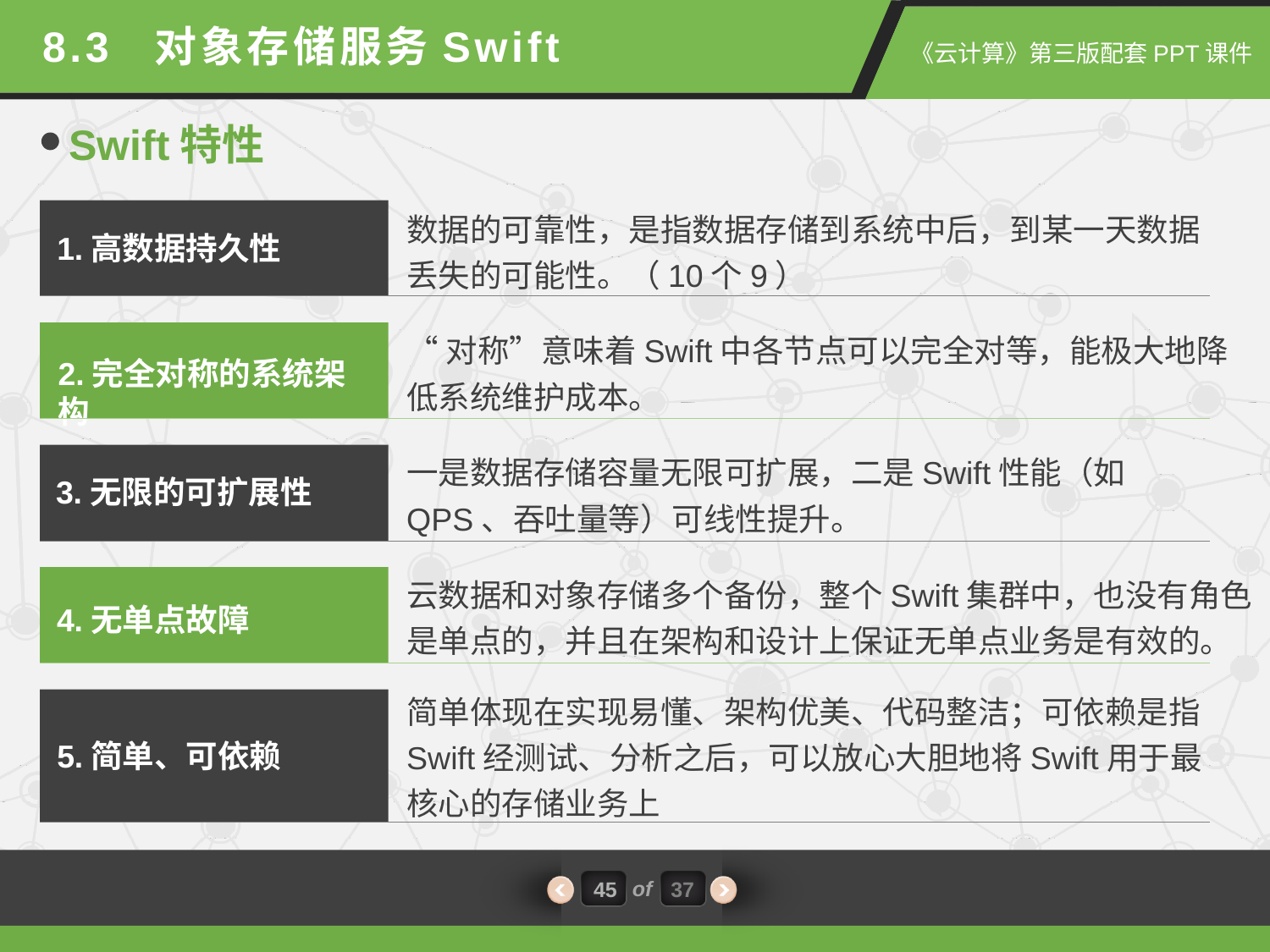

8.3  对象存储服务Swift
Swift特性

数据的可靠性，是指数据存储到系统中后，到某一天数据丢失的可能性。（10个9）

1.高数据持久性
“对称”意味着Swift中各节点可以完全对等，能极大地降低系统维护成本。

2.完全对称的系统架构
一是数据存储容量无限可扩展，二是Swift性能（如QPS、吞吐量等）可线性提升。

3.无限的可扩展性
云数据和对象存储多个备份，整个Swift集群中，也没有角色是单点的，并且在架构和设计上保证无单点业务是有效的。

4.无单点故障
简单体现在实现易懂、架构优美、代码整洁；可依赖是指Swift经测试、分析之后，可以放心大胆地将Swift用于最核心的存储业务上

5.简单、可依赖
45